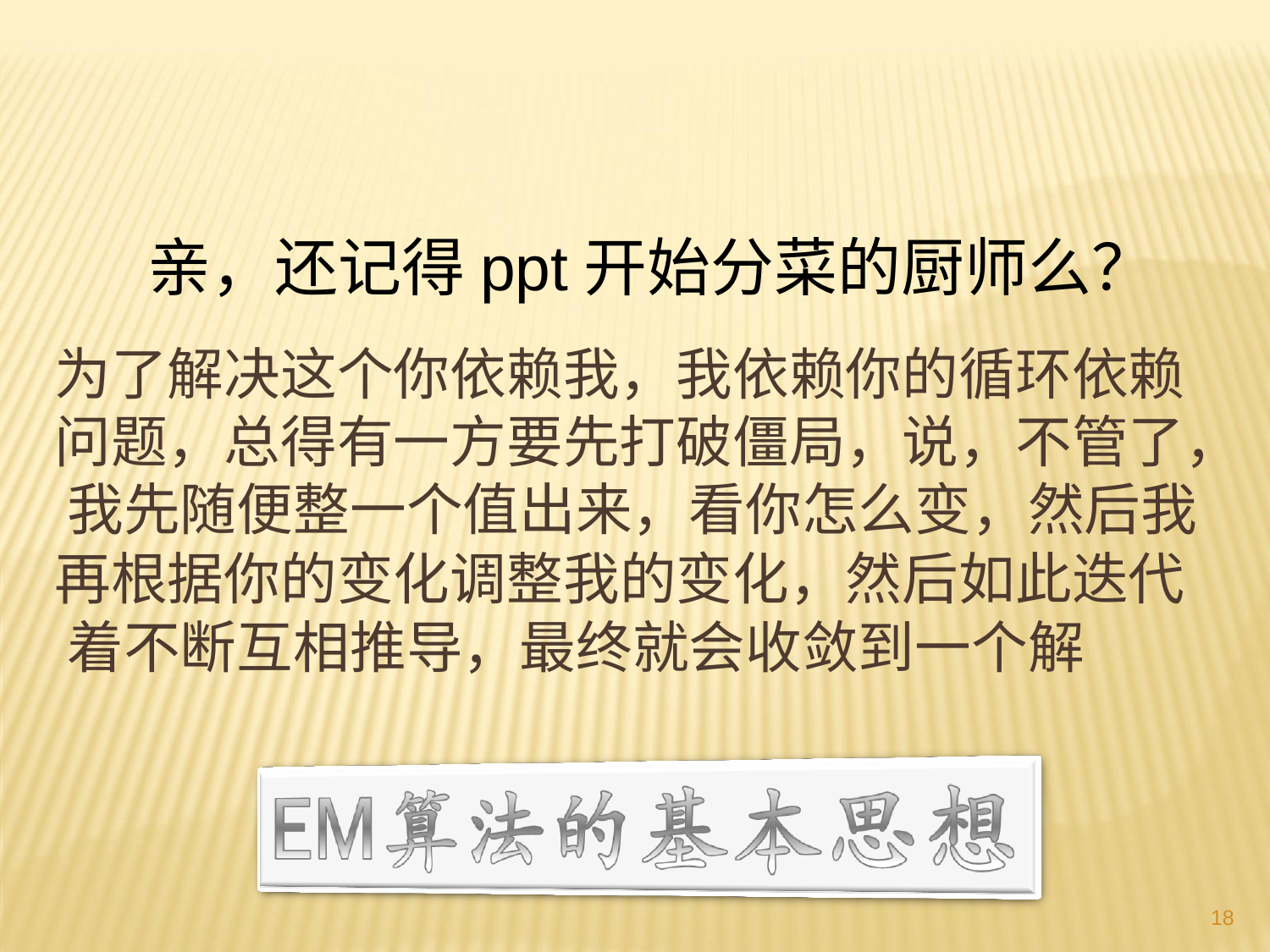

# 亲，还记得ppt开始分菜的厨师么？
为了解决这个你依赖我，我依赖你的循环依赖  问题，总得有一方要先打破僵局，说，不管了，  我先随便整一个值出来，看你怎么变，然后我
再根据你的变化调整我的变化，然后如此迭代  着不断互相推导，最终就会收敛到一个解

18